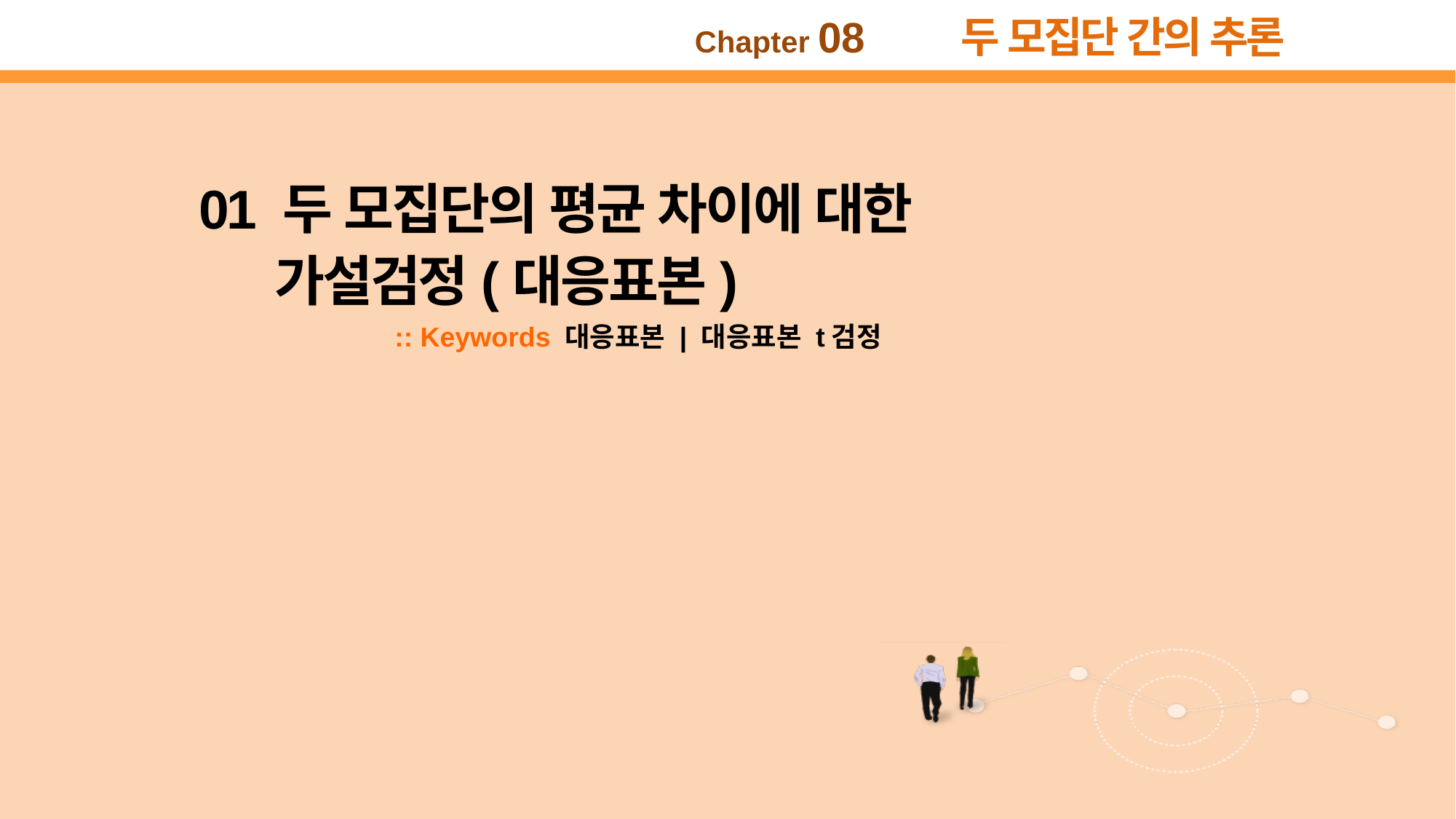

01 두 모집단의 평균 차이에 대한
가설검정(대응표본)
:: Keywords 대응표본 | 대응표본 t검정